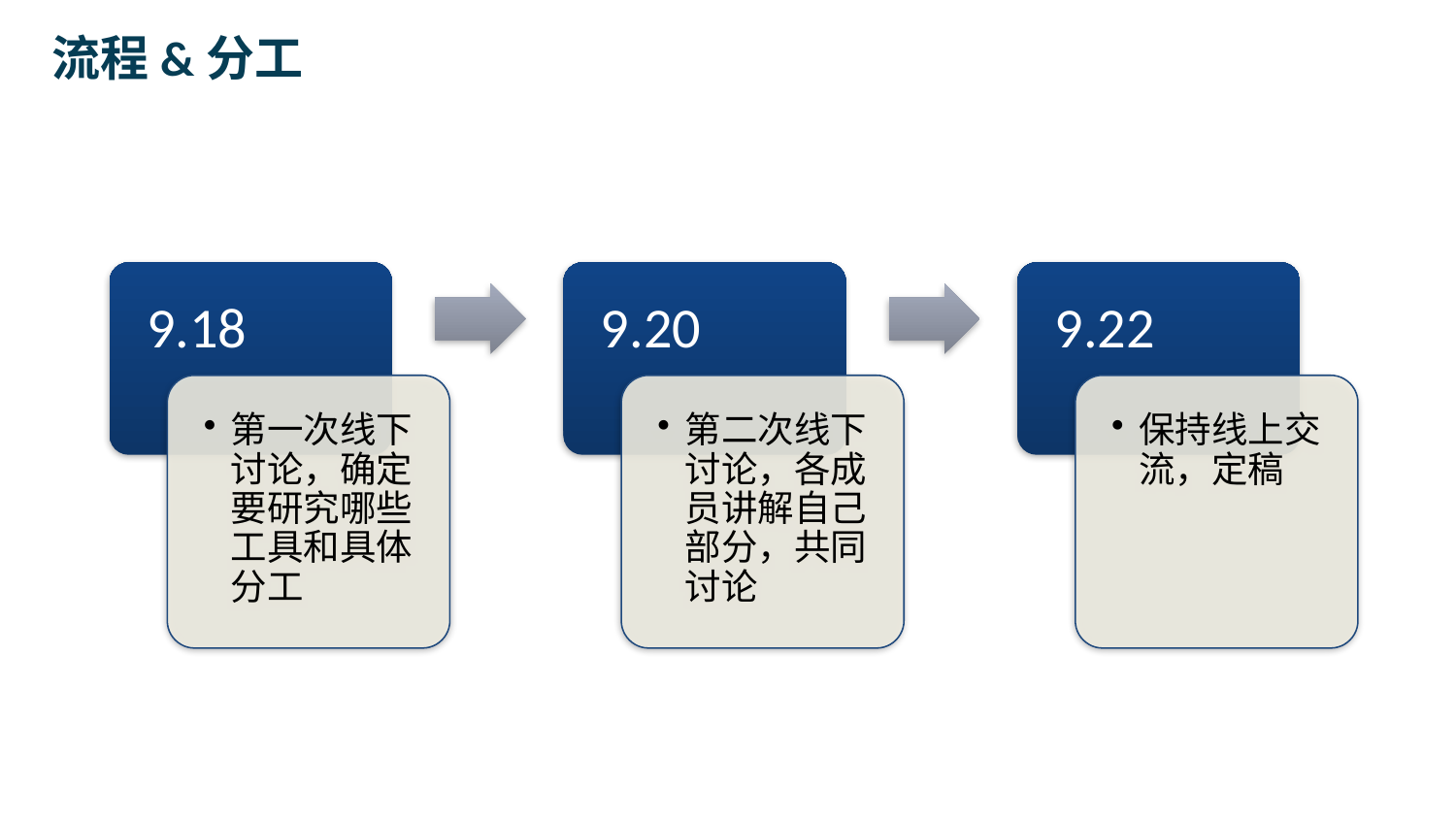

流程&分工
9.18
第一次线下讨论，确定要研究哪些工具和具体分工

9.20
第二次线下讨论，各成员讲解自己部分，共同讨论

9.22
保持线上交流，定稿